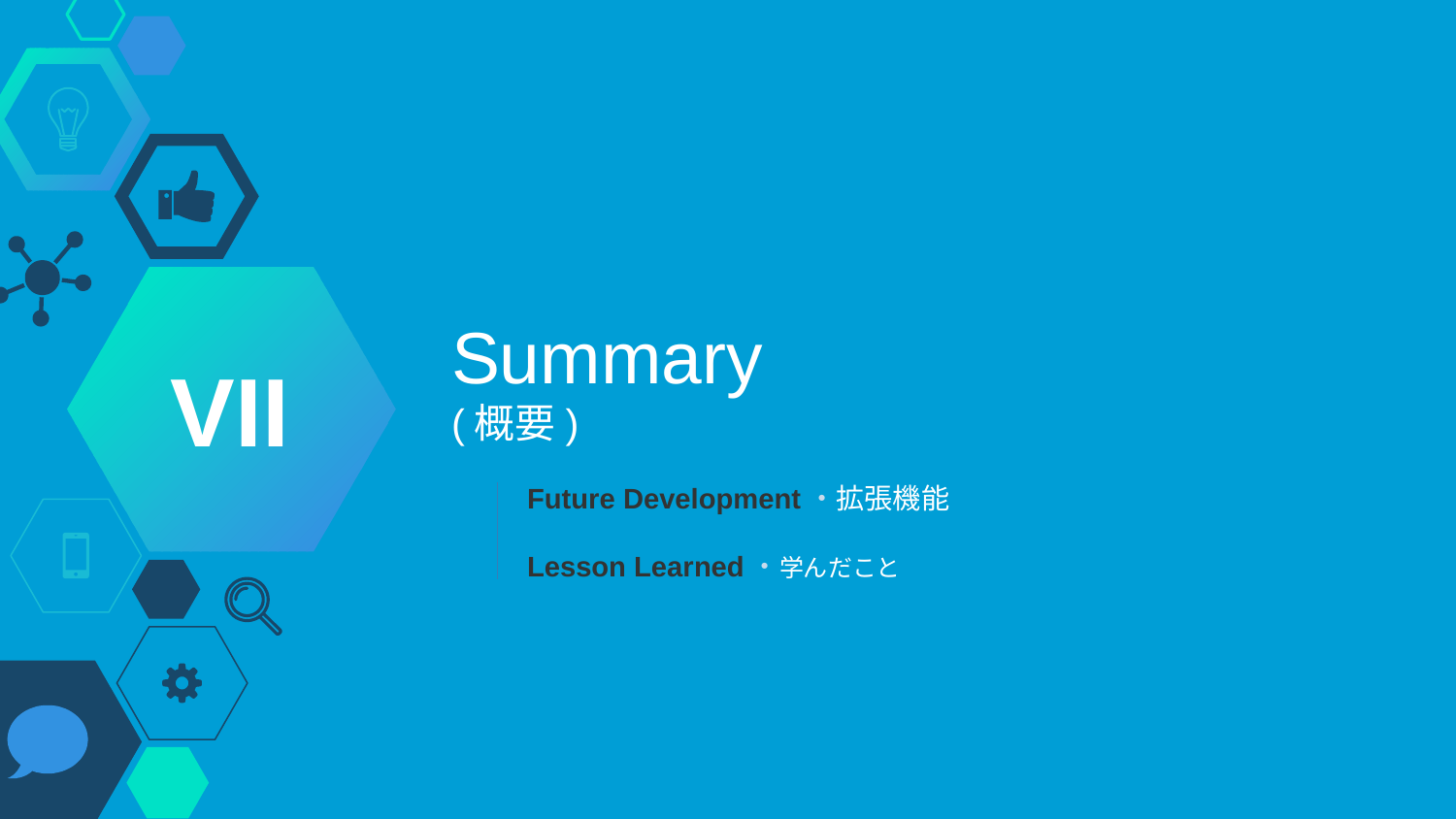

VII
# Summary (概要)
Future Development・拡張機能

Lesson Learned・学んだこと